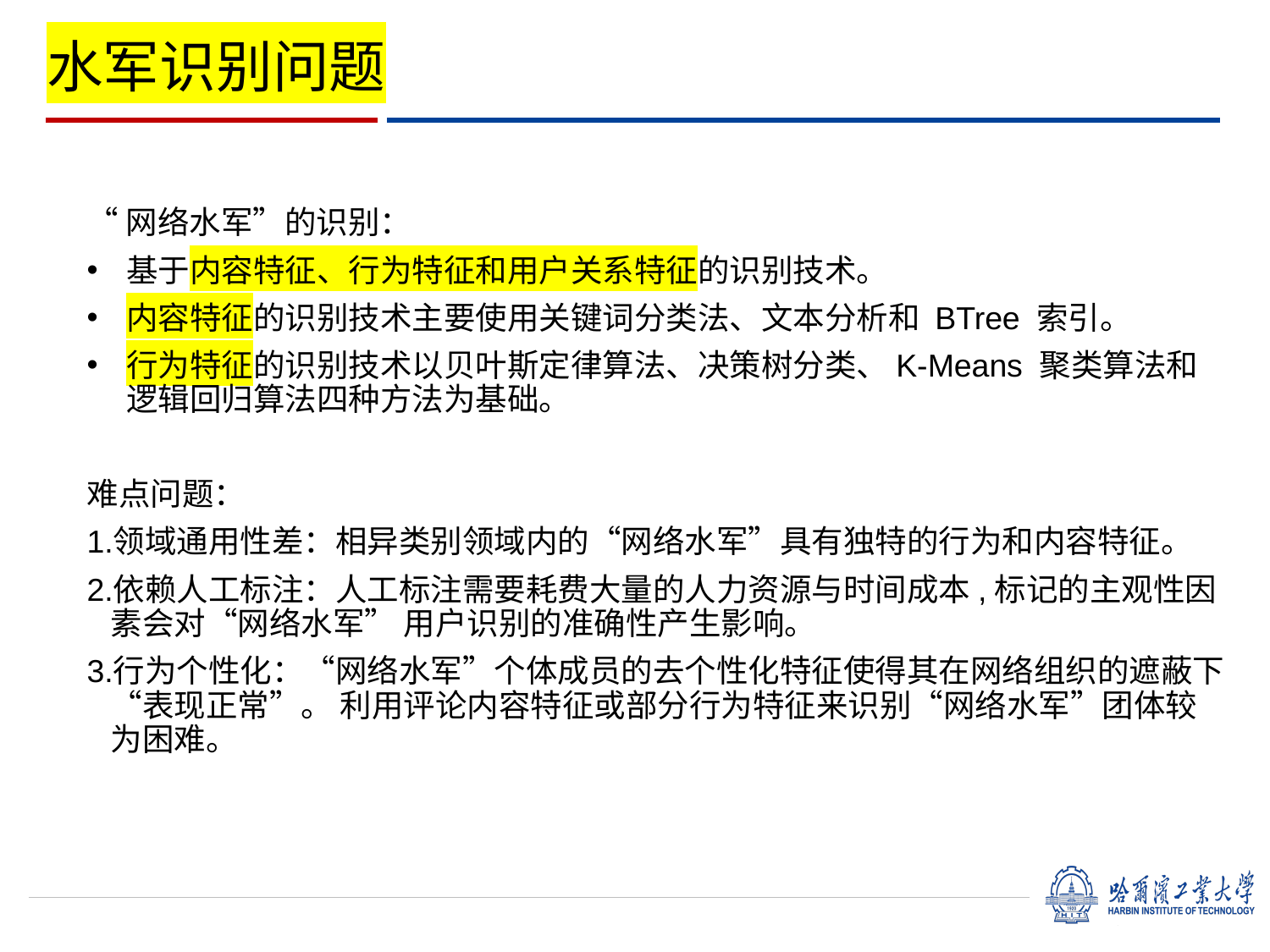

# 水军识别问题

“网络水军”的识别：
基于内容特征、行为特征和用户关系特征的识别技术。
内容特征的识别技术主要使用关键词分类法、文本分析和 BTree 索引。
行为特征的识别技术以贝叶斯定律算法、决策树分类、K-Means 聚类算法和逻辑回归算法四种方法为基础。

难点问题：
领域通用性差：相异类别领域内的“网络水军”具有独特的行为和内容特征。
依赖人工标注：人工标注需要耗费大量的人力资源与时间成本,标记的主观性因素会对“网络水军” 用户识别的准确性产生影响。
行为个性化：“网络水军”个体成员的去个性化特征使得其在网络组织的遮蔽下“表现正常”。 利用评论内容特征或部分行为特征来识别“网络水军”团体较为困难。